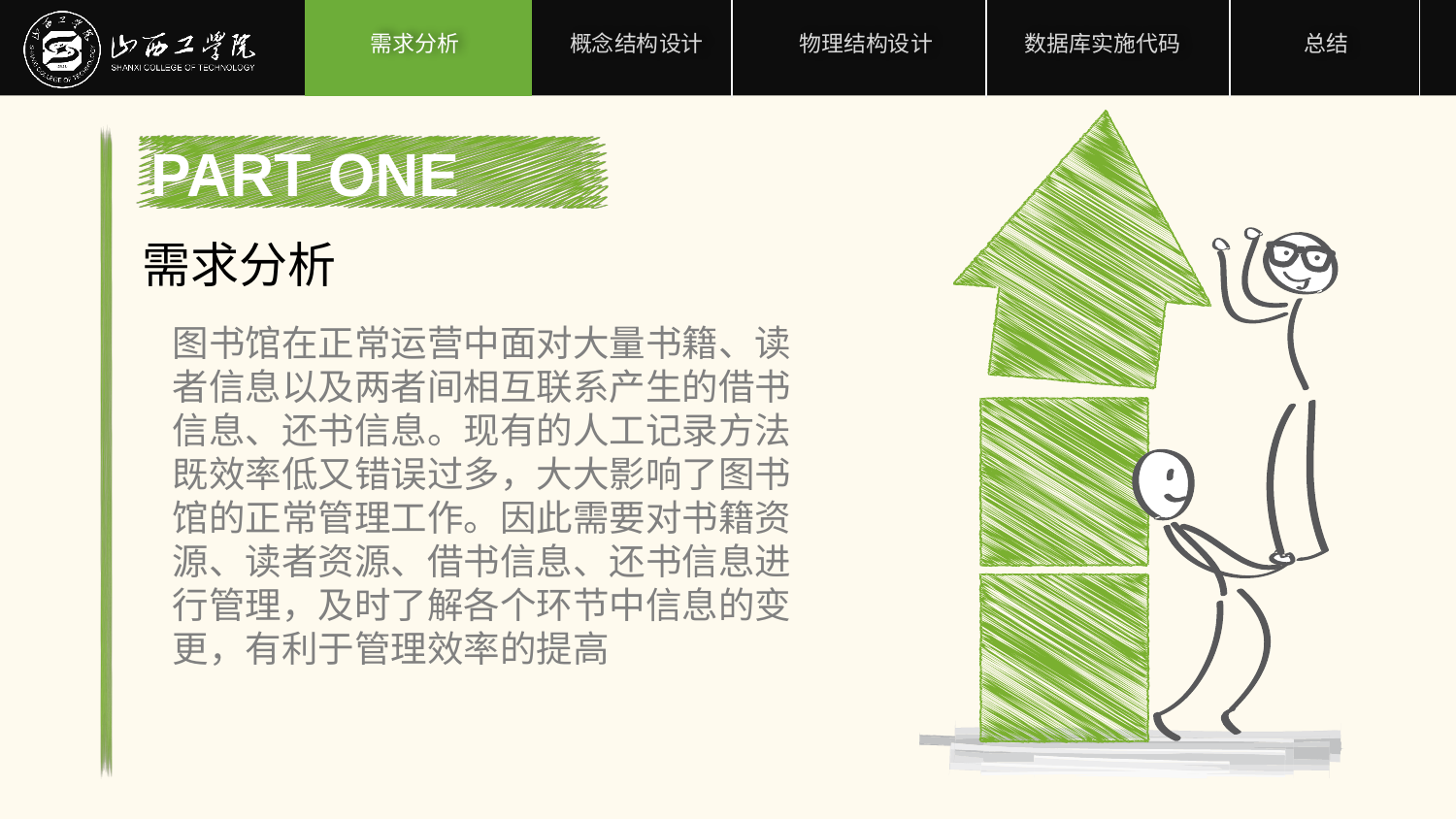

PART ONE
需求分析
图书馆在正常运营中面对大量书籍、读者信息以及两者间相互联系产生的借书信息、还书信息。现有的人工记录方法既效率低又错误过多，大大影响了图书馆的正常管理工作。因此需要对书籍资源、读者资源、借书信息、还书信息进行管理，及时了解各个环节中信息的变更，有利于管理效率的提高